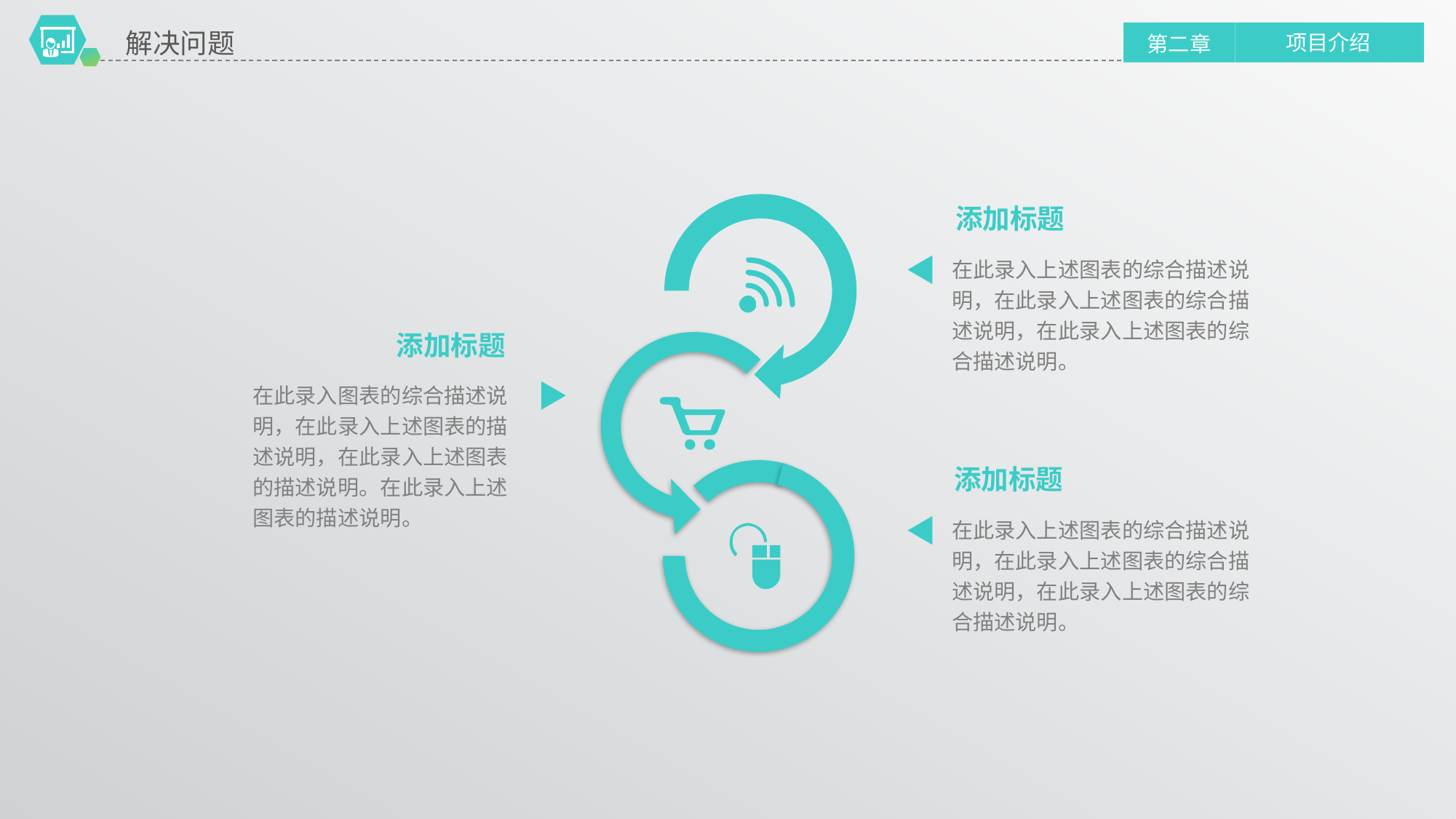

解决问题
项目介绍
第二章

添加标题

在此录入上述图表的综合描述说明，在此录入上述图表的综合描述说明，在此录入上述图表的综合描述说明。

添加标题
在此录入图表的综合描述说明，在此录入上述图表的描述说明，在此录入上述图表的描述说明。在此录入上述图表的描述说明。

添加标题

在此录入上述图表的综合描述说明，在此录入上述图表的综合描述说明，在此录入上述图表的综合描述说明。

延时符